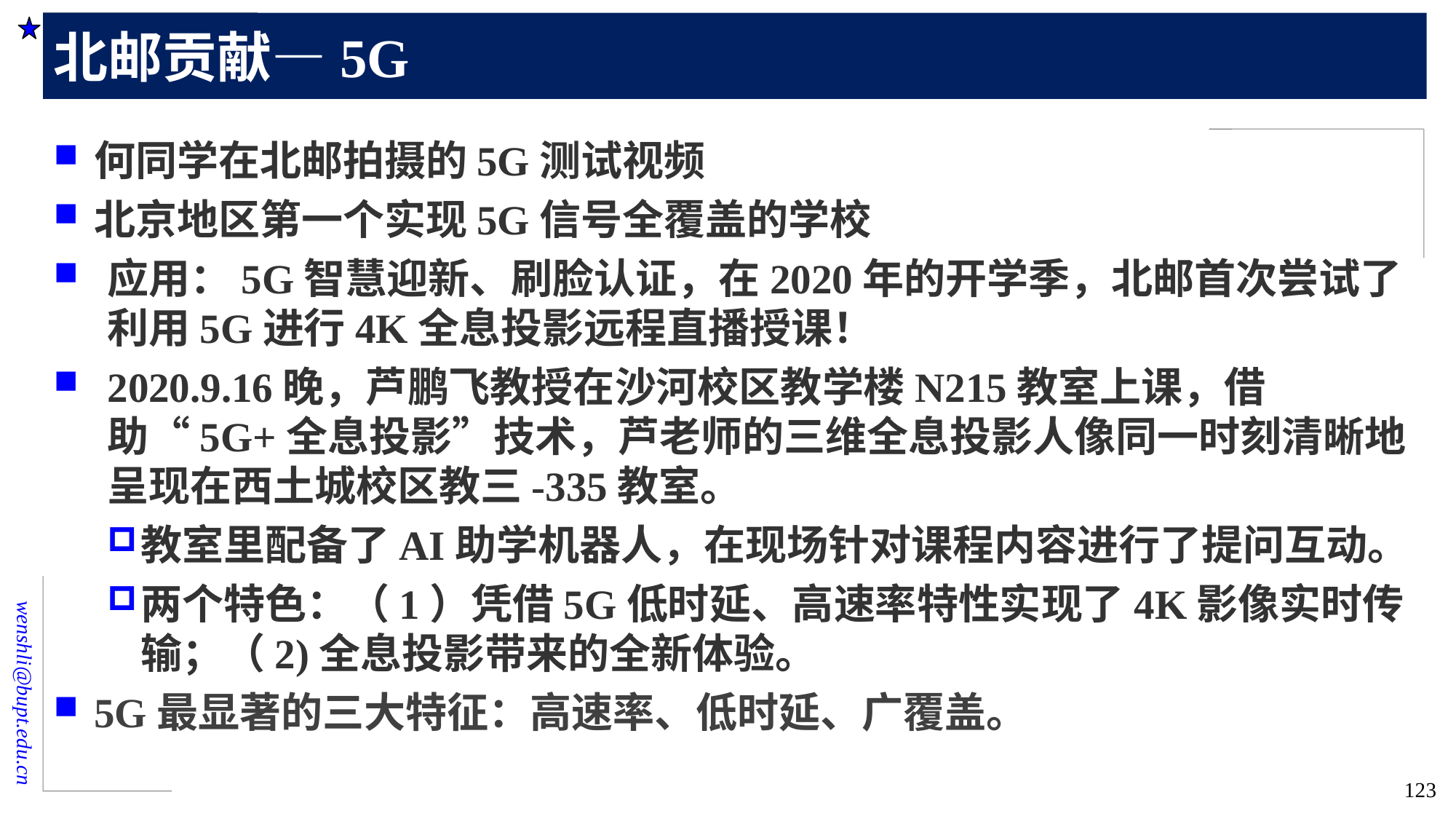

# 北邮贡献—5G
何同学在北邮拍摄的5G测试视频
北京地区第一个实现5G信号全覆盖的学校
应用：5G智慧迎新、刷脸认证，在2020年的开学季，北邮首次尝试了利用5G进行4K全息投影远程直播授课！
2020.9.16晚，芦鹏飞教授在沙河校区教学楼N215教室上课，借助“5G+全息投影”技术，芦老师的三维全息投影人像同一时刻清晰地呈现在西土城校区教三-335教室。
教室里配备了AI助学机器人，在现场针对课程内容进行了提问互动。
两个特色：（1）凭借5G低时延、高速率特性实现了4K影像实时传输；（2)全息投影带来的全新体验。
5G最显著的三大特征：高速率、低时延、广覆盖。

123